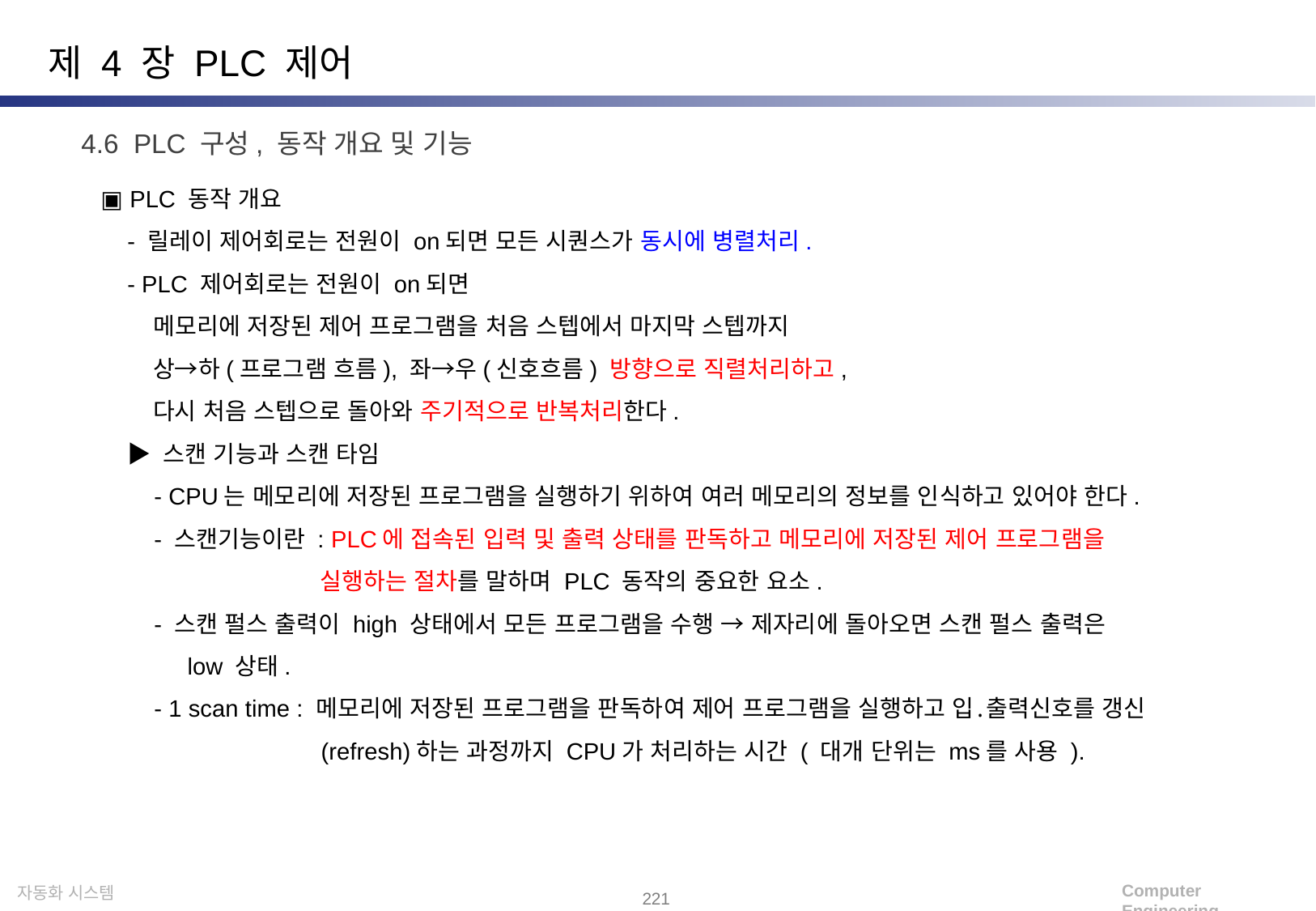

제 4 장 PLC 제어
4.6  PLC 구성, 동작 개요 및 기능
▣ PLC 동작 개요
    - 릴레이 제어회로는 전원이 on되면 모든 시퀀스가 동시에 병렬처리.
    - PLC 제어회로는 전원이 on되면
       메모리에 저장된 제어 프로그램을 처음 스텝에서 마지막 스텝까지
       상→하(프로그램 흐름), 좌→우(신호흐름) 방향으로 직렬처리하고,
       다시 처음 스텝으로 돌아와 주기적으로 반복처리한다.
    ▶ 스캔 기능과 스캔 타임
        - CPU는 메모리에 저장된 프로그램을 실행하기 위하여 여러 메모리의 정보를 인식하고 있어야 한다.
        - 스캔기능이란 : PLC에 접속된 입력 및 출력 상태를 판독하고 메모리에 저장된 제어 프로그램을
                                실행하는 절차를 말하며 PLC 동작의 중요한 요소.
        - 스캔 펄스 출력이 high 상태에서 모든 프로그램을 수행 → 제자리에 돌아오면 스캔 펄스 출력은
             low 상태.
        - 1 scan time : 메모리에 저장된 프로그램을 판독하여 제어 프로그램을 실행하고 입․출력신호를 갱신
                                 (refresh)하는 과정까지 CPU가 처리하는 시간 ( 대개 단위는 ms를 사용 ).